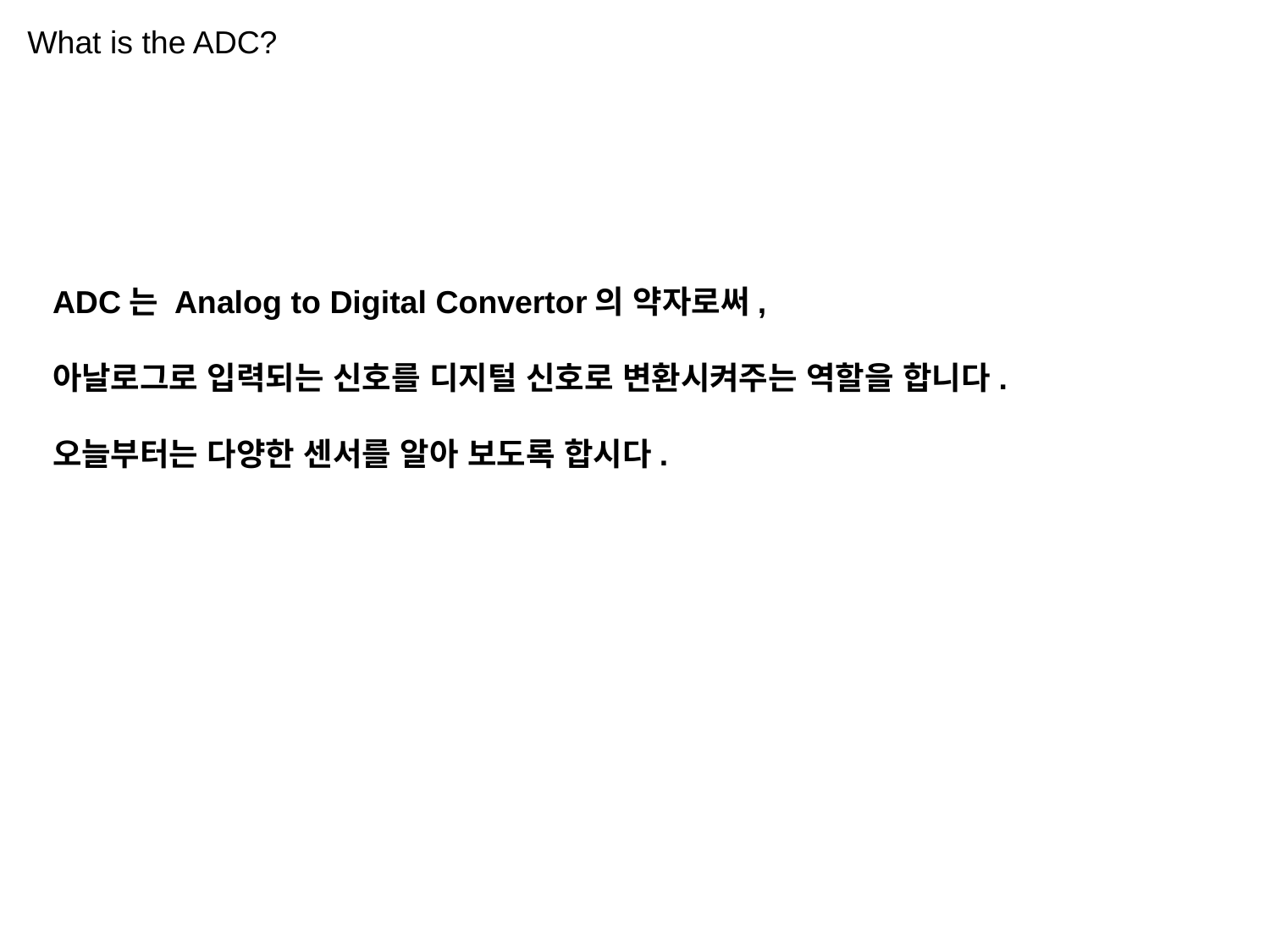

What is the ADC?
ADC는 Analog to Digital Convertor의 약자로써,

아날로그로 입력되는 신호를 디지털 신호로 변환시켜주는 역할을 합니다.

오늘부터는 다양한 센서를 알아 보도록 합시다.